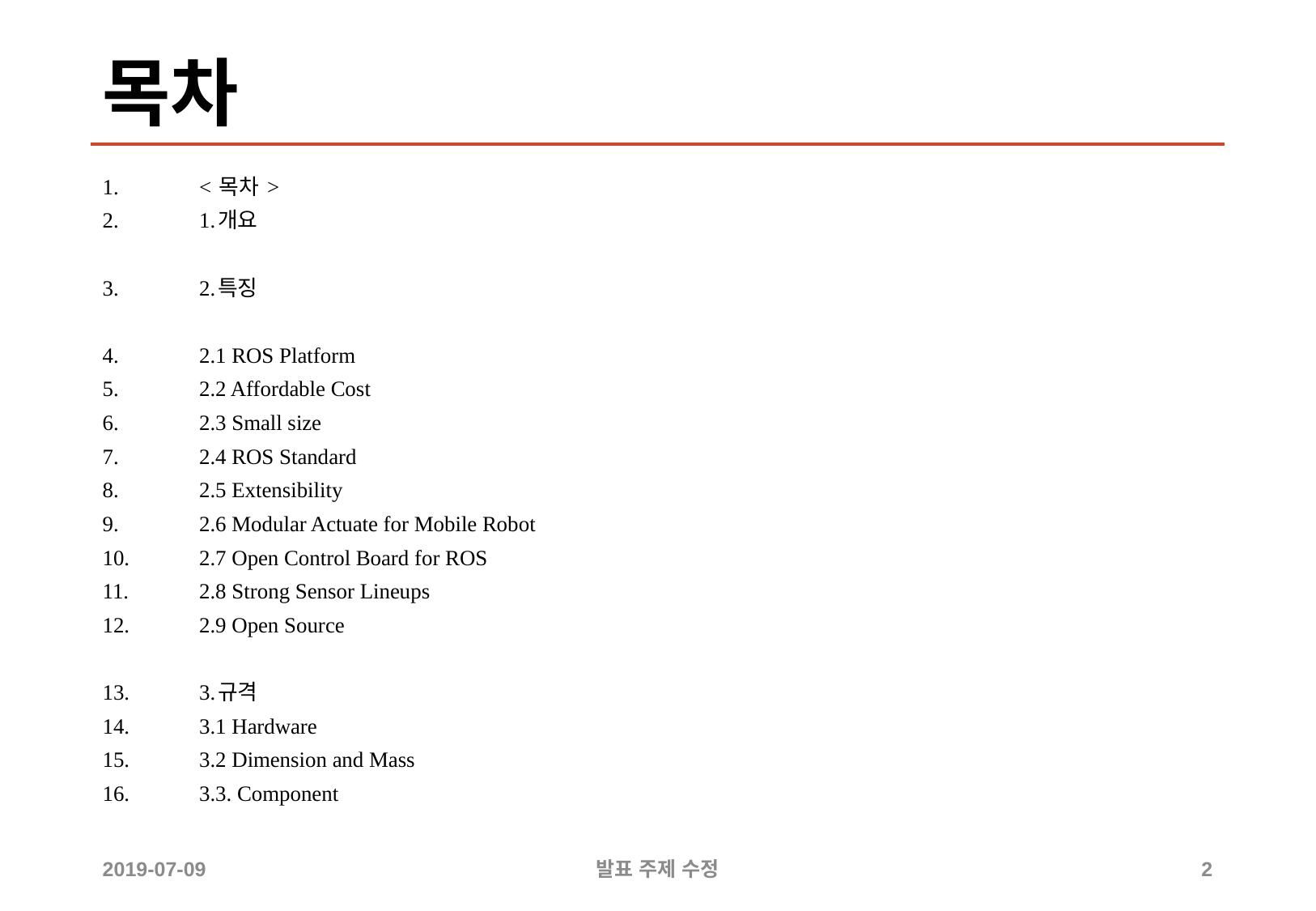

# 목차
< 목차 >
1.개요

2.특징

2.1 ROS Platform
2.2 Affordable Cost
2.3 Small size
2.4 ROS Standard
2.5 Extensibility
2.6 Modular Actuate for Mobile Robot
2.7 Open Control Board for ROS
2.8 Strong Sensor Lineups
2.9 Open Source

3.규격
3.1 Hardware
3.2 Dimension and Mass
3.3. Component

2019-07-09
발표 주제 수정
2